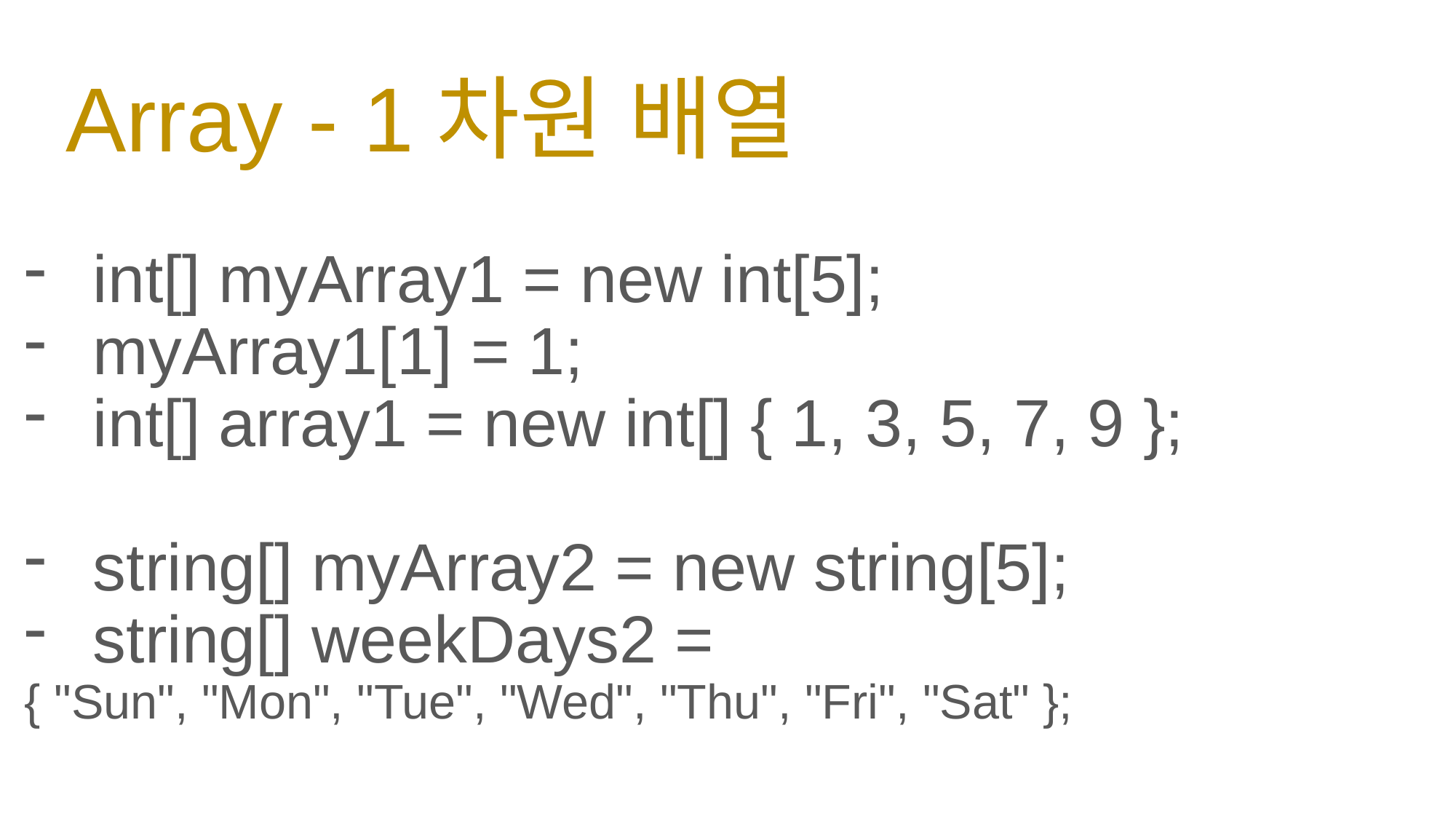

# Array - 1차원 배열
int[] myArray1 = new int[5];
myArray1[1] = 1;
int[] array1 = new int[] { 1, 3, 5, 7, 9 };

string[] myArray2 = new string[5];
string[] weekDays2 =
{ "Sun", "Mon", "Tue", "Wed", "Thu", "Fri", "Sat" };